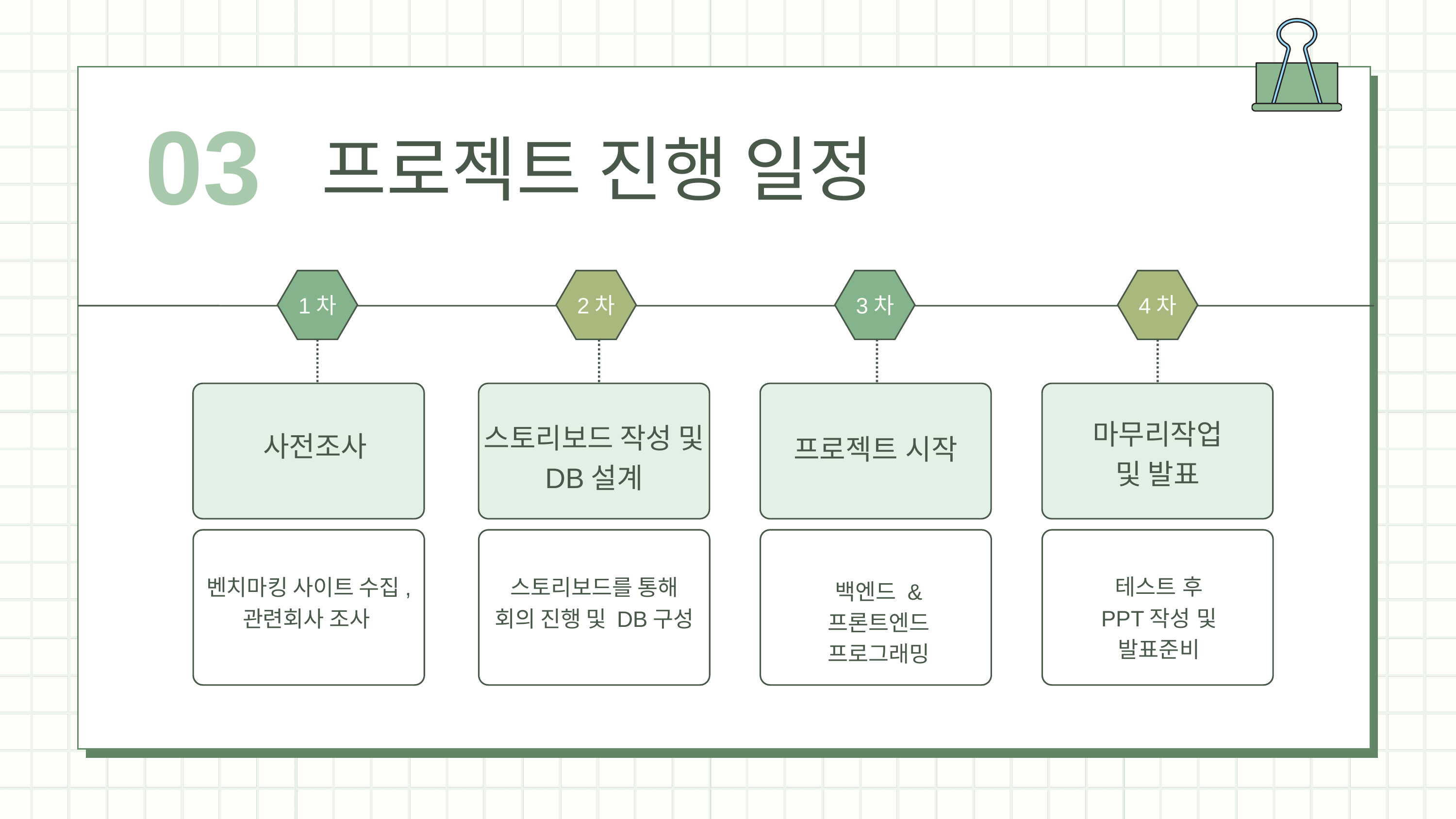

03
프로젝트 진행 일정

1차

2차

3차

4차

프로젝트 시작

마무리작업
및 발표

스토리보드 작성 및 DB설계

 사전조사

벤치마킹 사이트 수집,
관련회사 조사

스토리보드를 통해
회의 진행 및 DB구성

테스트 후
PPT작성 및 발표준비
백엔드 & 프론트엔드
프로그래밍